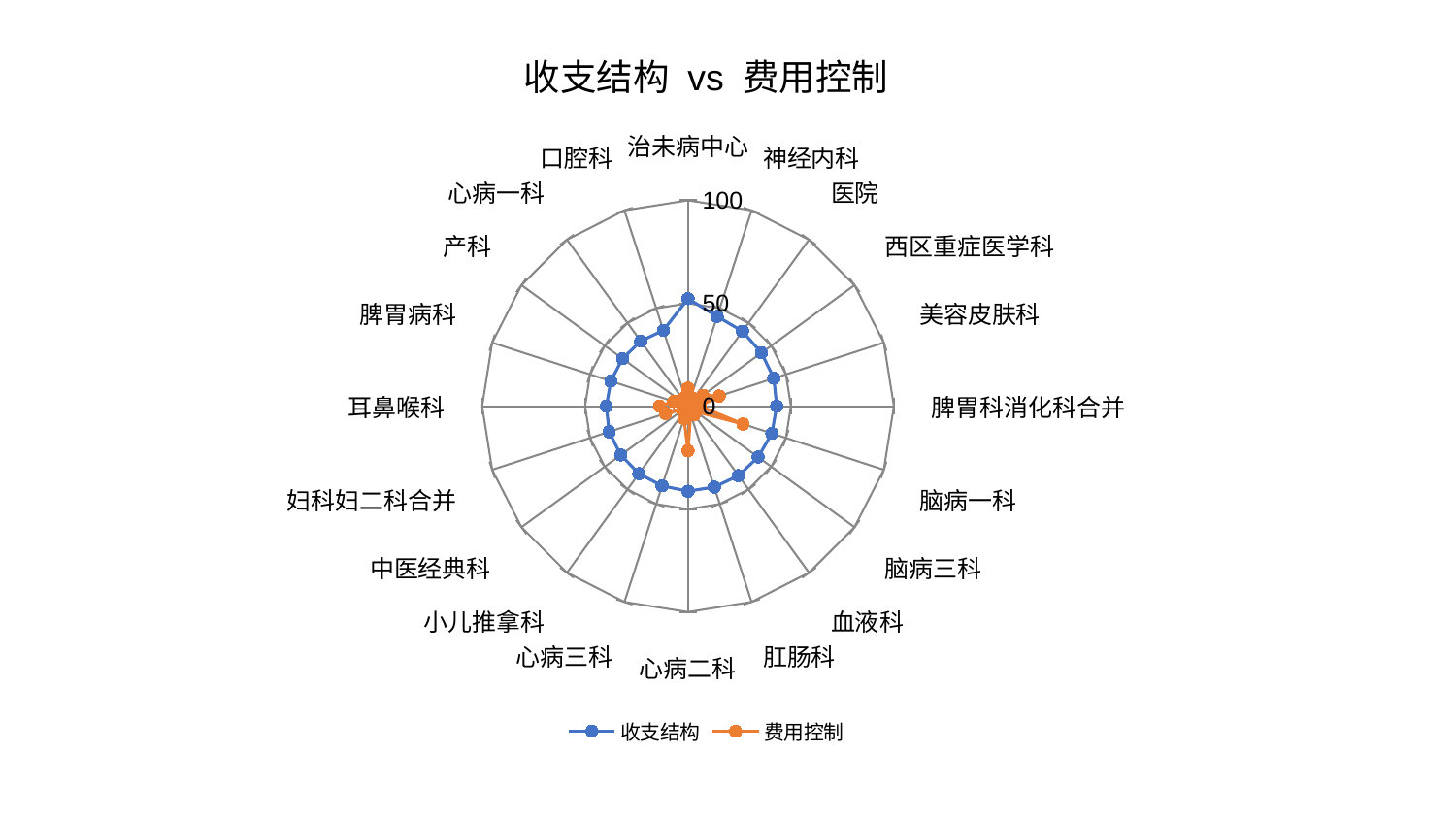

### Chart: 收支结构 vs 费用控制

| Category | 收支结构 | 费用控制 |
|---|---|---|
| 治未病中心 | 52.24362413450856 | 8.787499311379301 |
| 神经内科 | 45.85965595344539 | 2.7600475723940594 |
| 医院 | 45.03538240070086 | 4.4988969140648205 |
| 西区重症医学科 | 44.088187031679986 | 8.944514870537926 |
| 美容皮肤科 | 43.87468420818759 | 15.897425333607274 |
| 脾胃科消化科合并 | 43.058555697134665 | 5.655960923070885 |
| 脑病一科 | 42.880058382718396 | 28.09140193579916 |
| 脑病三科 | 42.10706874940177 | 4.2815263450983325 |
| 血液科 | 41.71360205722501 | 5.046974294358902 |
| 肛肠科 | 41.322934976906495 | 4.113817921663999 |
| 心病二科 | 41.307017941578586 | 21.632929586212917 |
| 心病三科 | 40.71187923248934 | 6.283890127544348 |
| 小儿推拿科 | 40.550139769854326 | 3.84905932308271 |
| 中医经典科 | 40.35012494608849 | 2.9208925232823337 |
| 妇科妇二科合并 | 40.283357567473395 | 11.432780563848164 |
| 耳鼻喉科 | 39.66808276242008 | 13.86151901826371 |
| 脾胃病科 | 39.4063471339369 | 7.293987950084332 |
| 产科 | 39.323351704445614 | 4.659097069993843 |
| 心病一科 | 39.06198604842938 | 3.1158270187408714 |
| 口腔科 | 38.74865497860706 | 4.455694856533453 |
71